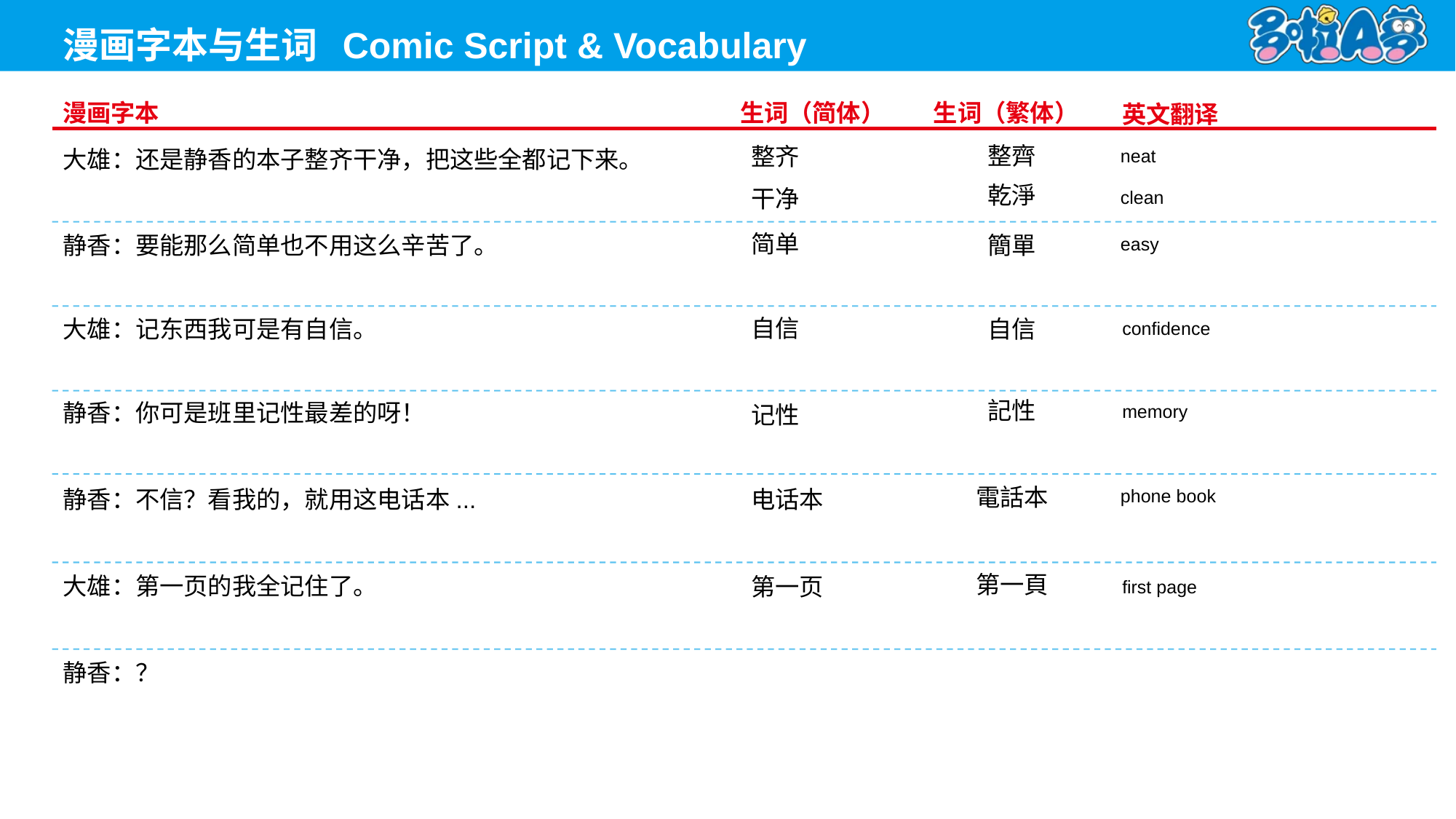

neat
整齊
整齐
大雄：还是静香的本子整齐干净，把这些全都记下来。
乾淨
clean
干净
easy
简单
簡單
静香：要能那么简单也不用这么辛苦了。

confidence
自信
自信
大雄：记东西我可是有自信。

記性
memory
记性
静香：你可是班里记性最差的呀！

phone book
電話本
电话本
静香：不信？看我的，就用这电话本...

第一頁
first page
第一页
大雄：第一页的我全记住了。

静香：？